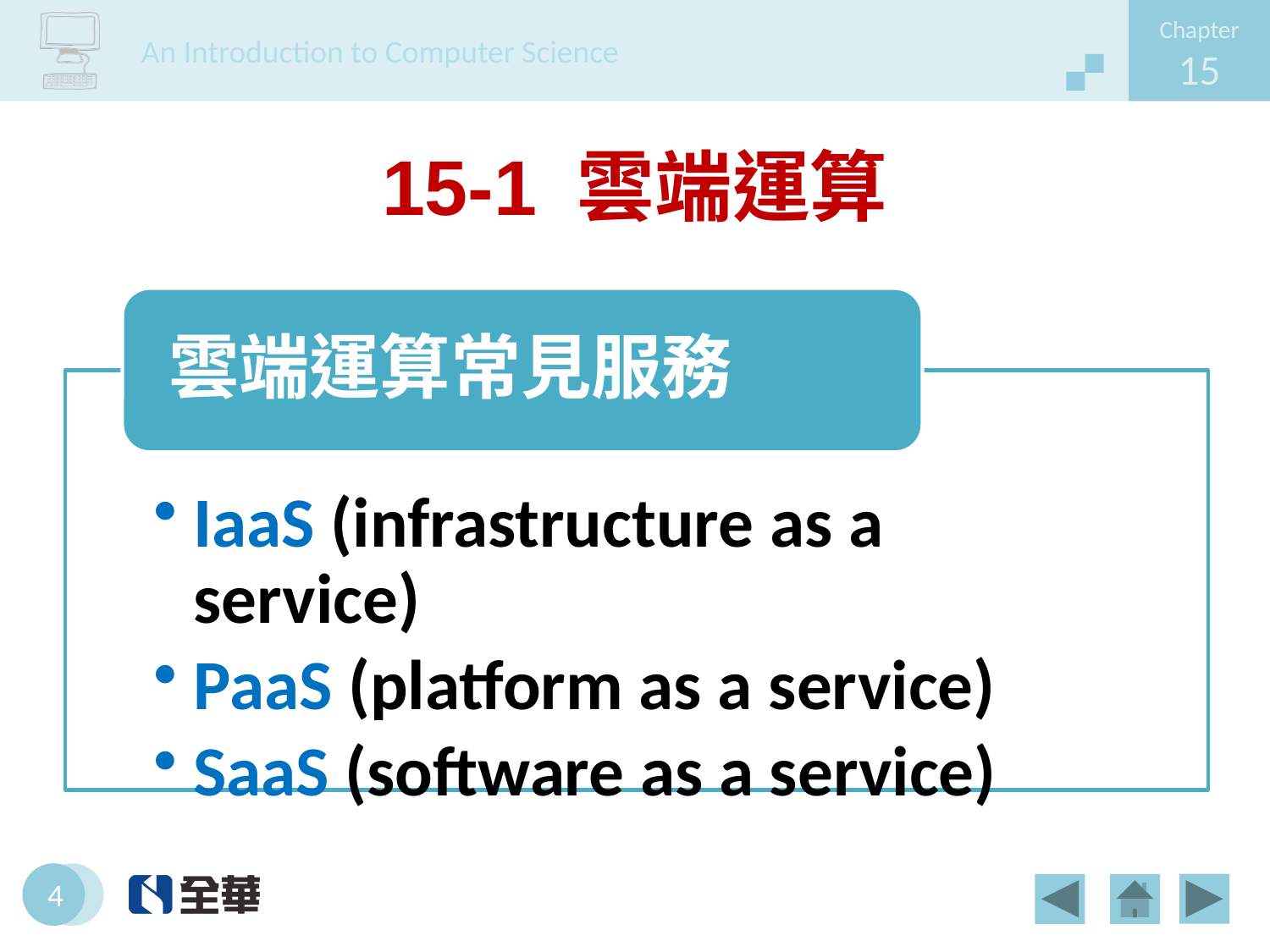

# 15-1 雲端運算
IaaS (infrastructure as a service)
PaaS (platform as a service)
SaaS (software as a service)
雲端運算常見服務